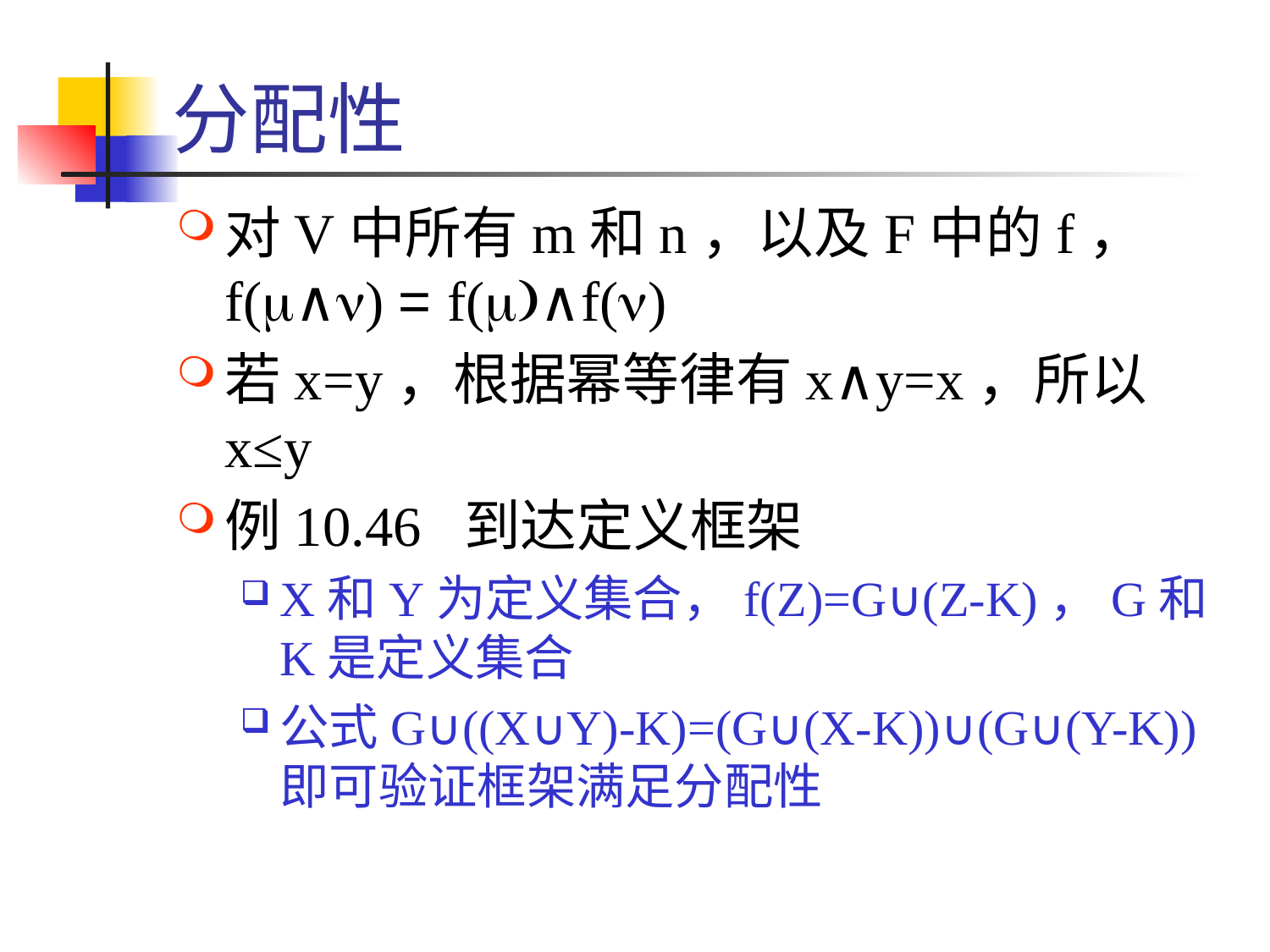

# 分配性
对V中所有m和n，以及F中的f，
f(μ∧ν) = f(μ)∧f(ν)
若x=y，根据幂等律有x∧y=x，所以x≤y
例10.46  到达定义框架
X和Y为定义集合，f(Z)=G∪(Z-K)，G和K是定义集合
公式G∪((X∪Y)-K)=(G∪(X-K))∪(G∪(Y-K))即可验证框架满足分配性